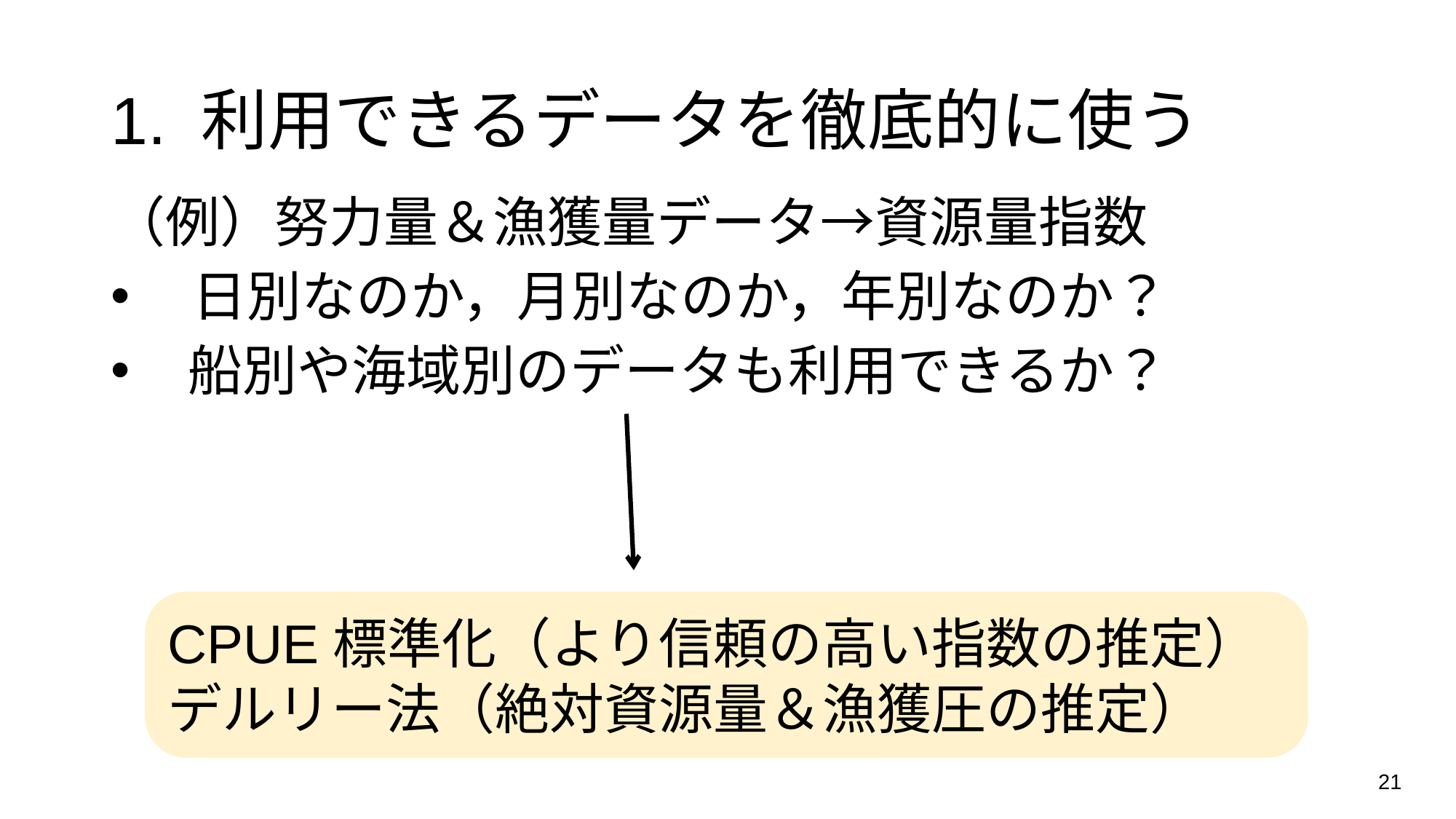

# 1. 利用できるデータを徹底的に使う
（例）努力量＆漁獲量データ→資源量指数
　日別なのか，月別なのか，年別なのか？
   船別や海域別のデータも利用できるか？
CPUE標準化（より信頼の高い指数の推定）
デルリー法（絶対資源量＆漁獲圧の推定）
21